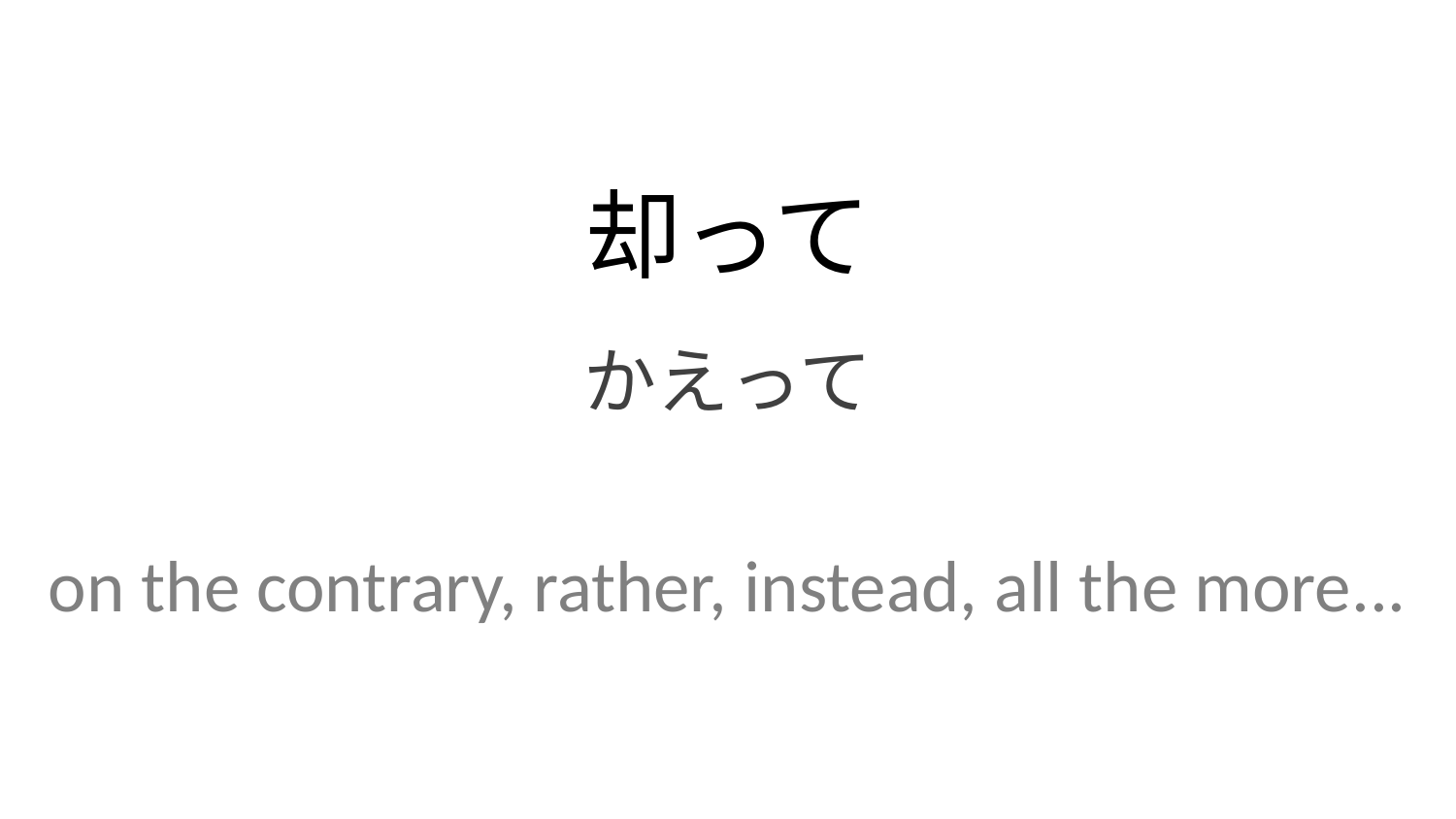

却って

かえって
on the contrary, rather, instead, all the more...